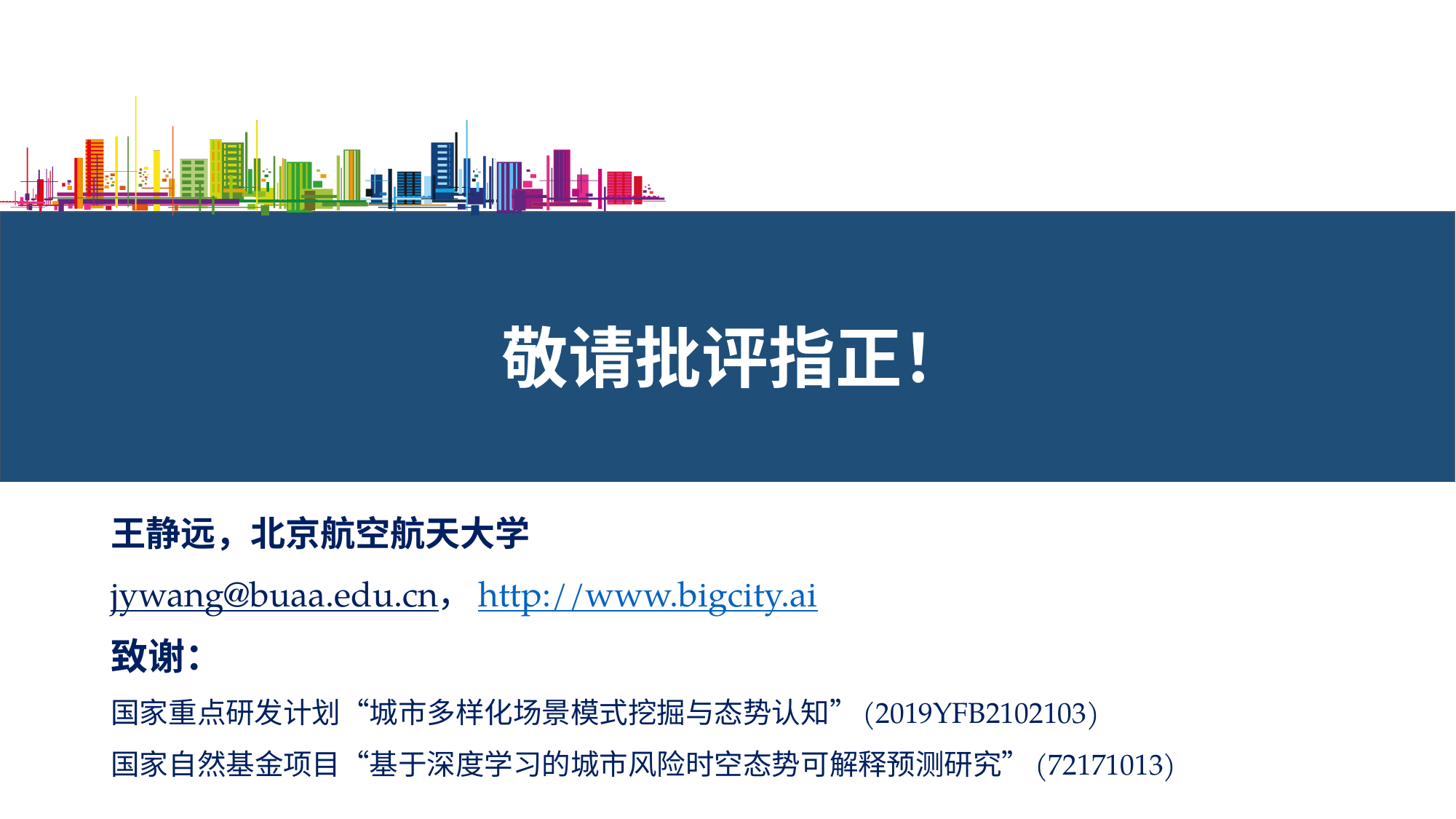

# 敬请批评指正！
王静远，北京航空航天大学
jywang@buaa.edu.cn，http://www.bigcity.ai
致谢：
国家重点研发计划“城市多样化场景模式挖掘与态势认知”(2019YFB2102103)
国家自然基金项目“基于深度学习的城市风险时空态势可解释预测研究”(72171013)